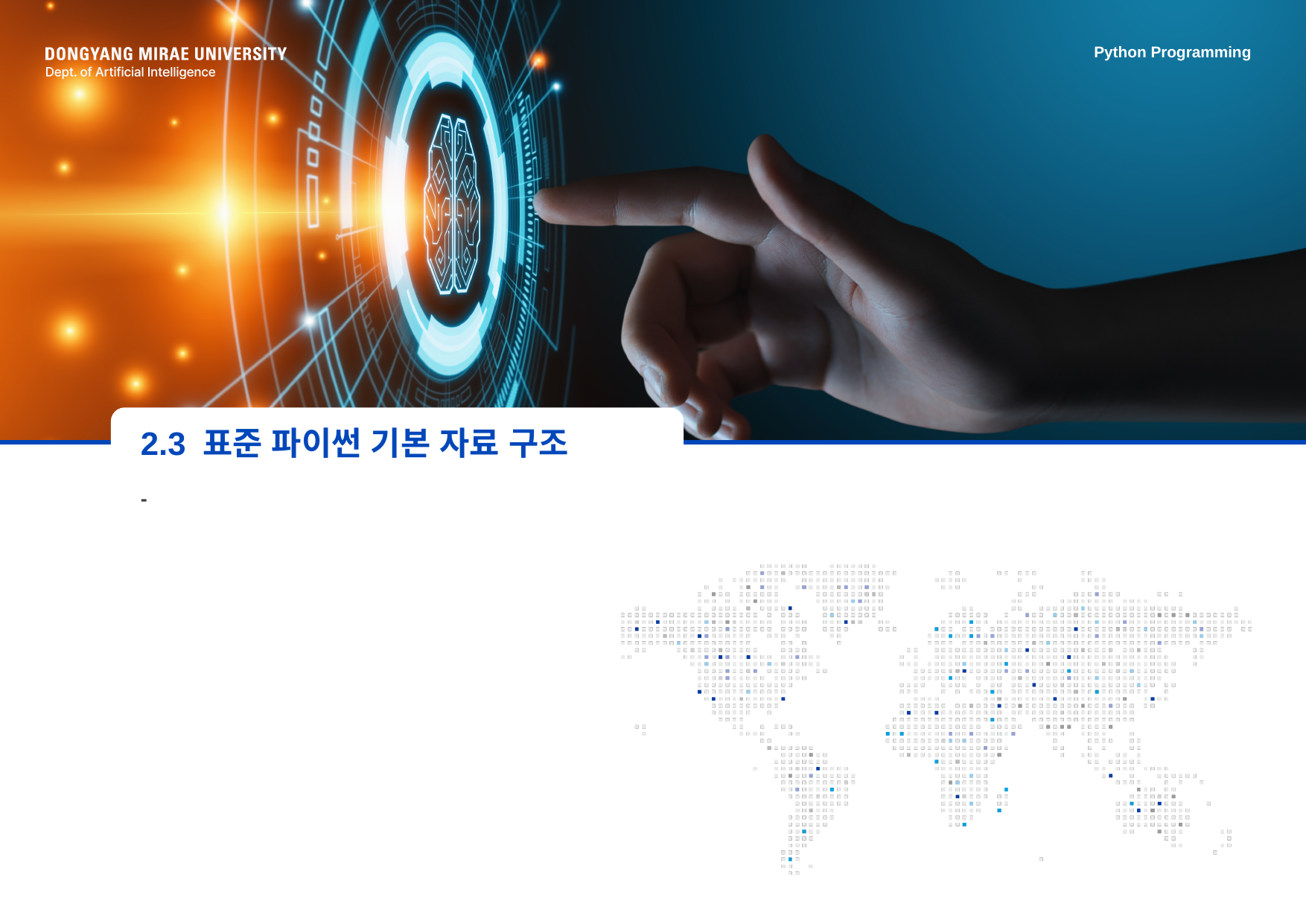

# 2.3 표준 파이썬 기본 자료 구조
-